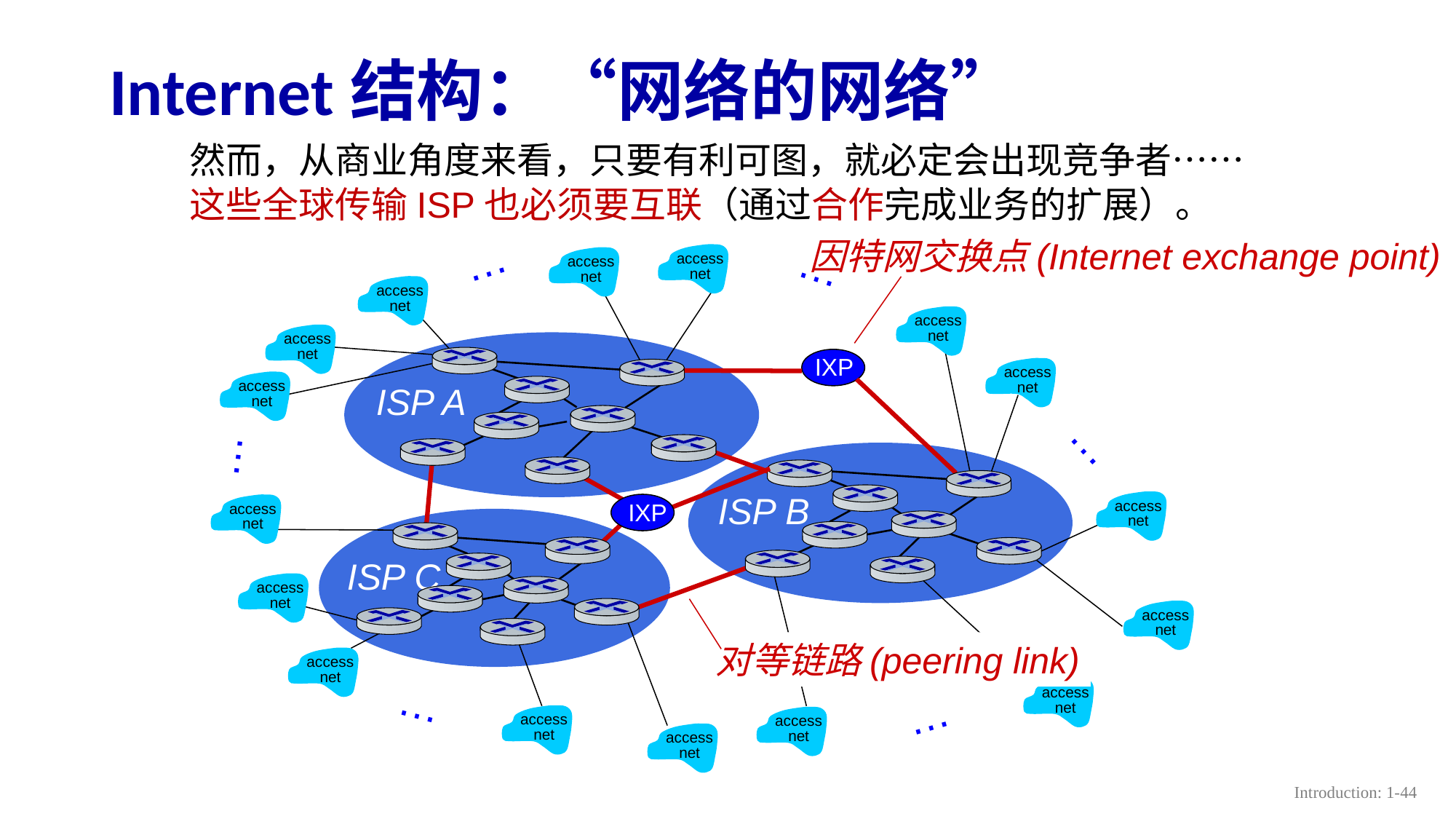

# Internet结构：“网络的网络”
然而，从商业角度来看，只要有利可图，就必定会出现竞争者……
这些全球传输ISP也必须要互联（通过合作完成业务的扩展）。
因特网交换点(Internet exchange point)
…
…

access
net

access
net

access
net

access
net

access
net

access
net

access
net
…
…

access
net

access
net

access
net

access
net

access
net

access
net
…

access
net

access
net
…

access
net

IXP

ISP A

IXP

ISP B

ISP C

对等链路(peering link)

Introduction: 1-44